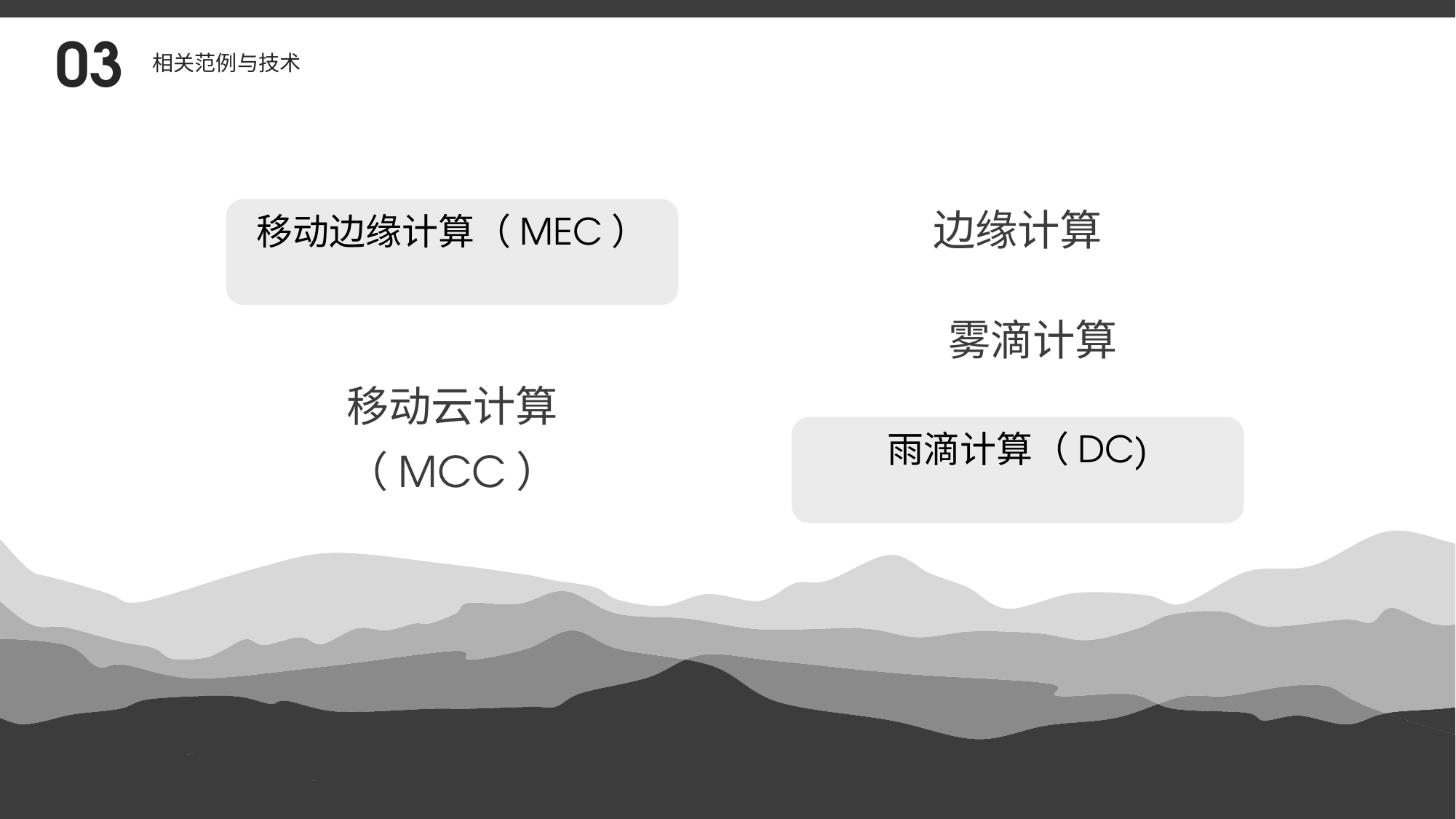

03
相关范例与技术
边缘计算
移动边缘计算（MEC）

雾滴计算
移动云计算（MCC）
雨滴计算（DC)